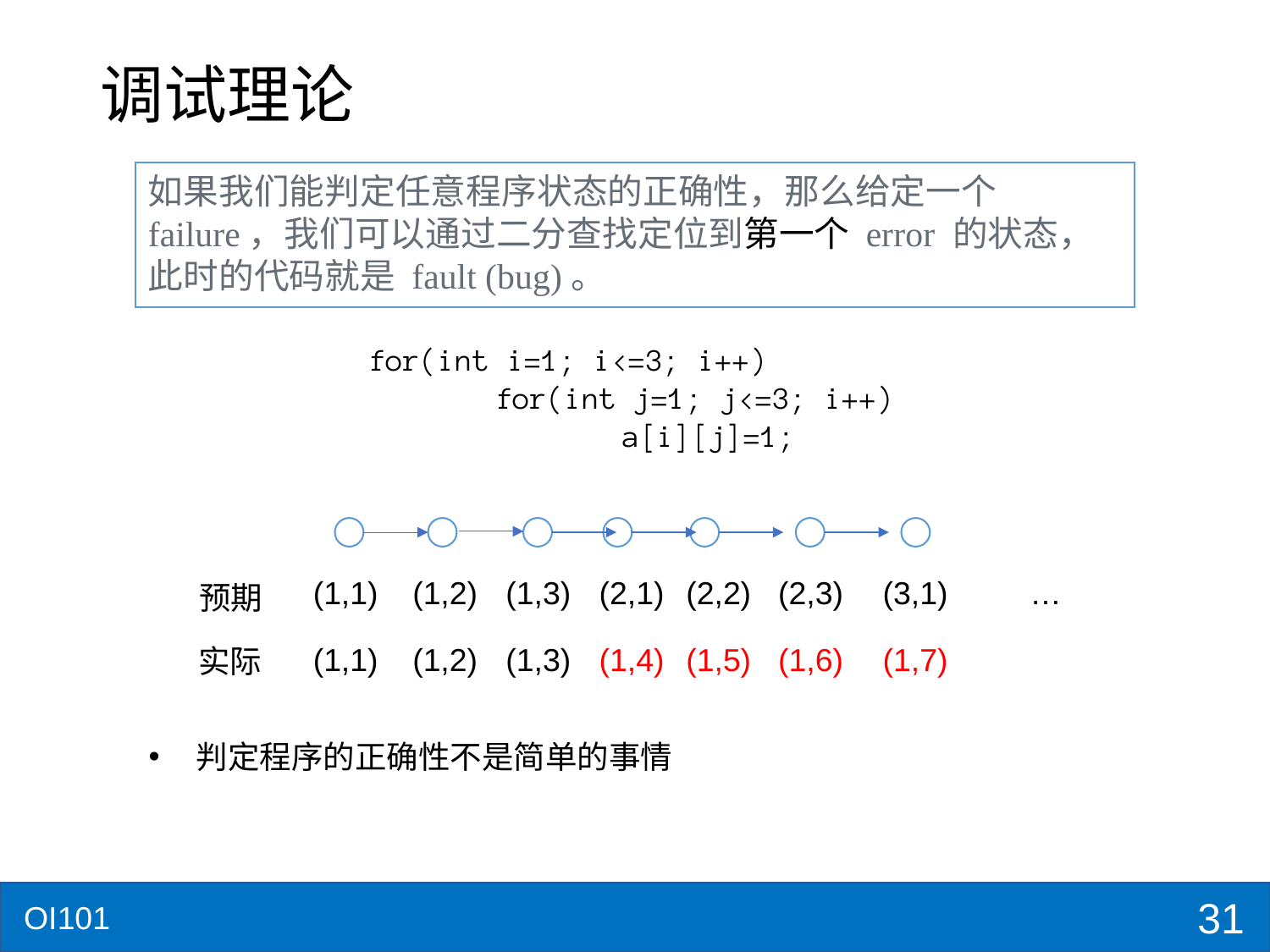

# 调试理论
如果我们能判定任意程序状态的正确性，那么给定一个 failure，我们可以通过二分查找定位到第一个 error 的状态，此时的代码就是 fault (bug)。
for(int i=1; i<=3; i++)
	for(int j=1; j<=3; i++)
		a[i][j]=1;

(1,1)
(1,2)
(1,3)
(2,1)
(2,2)
(2,3)
(3,1)
…
预期
(1,1)
(1,2)
(1,3)
(1,4)
(1,5)
(1,6)
(1,7)
实际
判定程序的正确性不是简单的事情
31